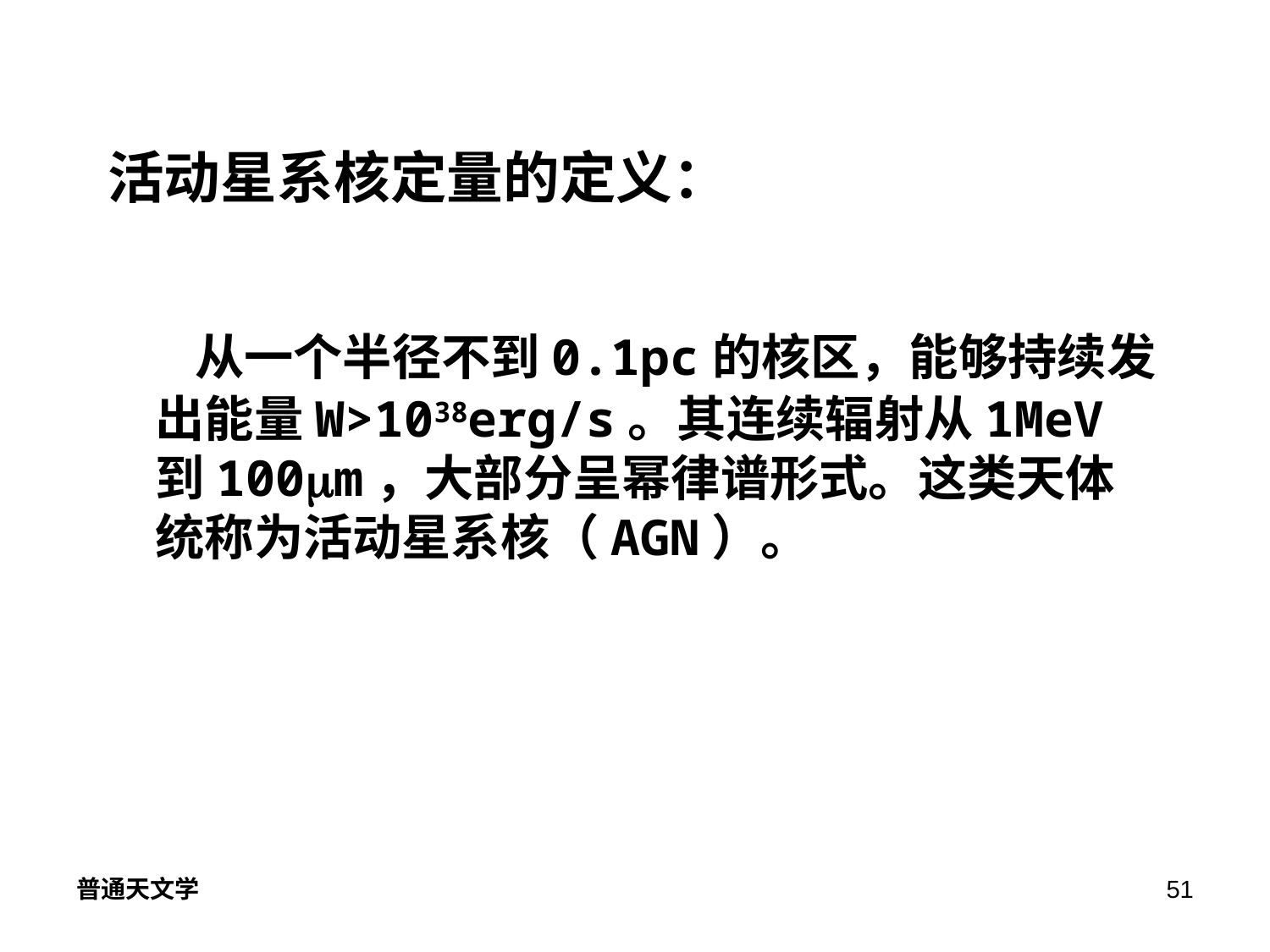

活动星系核定量的定义：

     从一个半径不到0.1pc的核区，能够持续发出能量W>1038erg/s。其连续辐射从1MeV到100μm，大部分呈幂律谱形式。这类天体统称为活动星系核（AGN）。

普通天文学
51